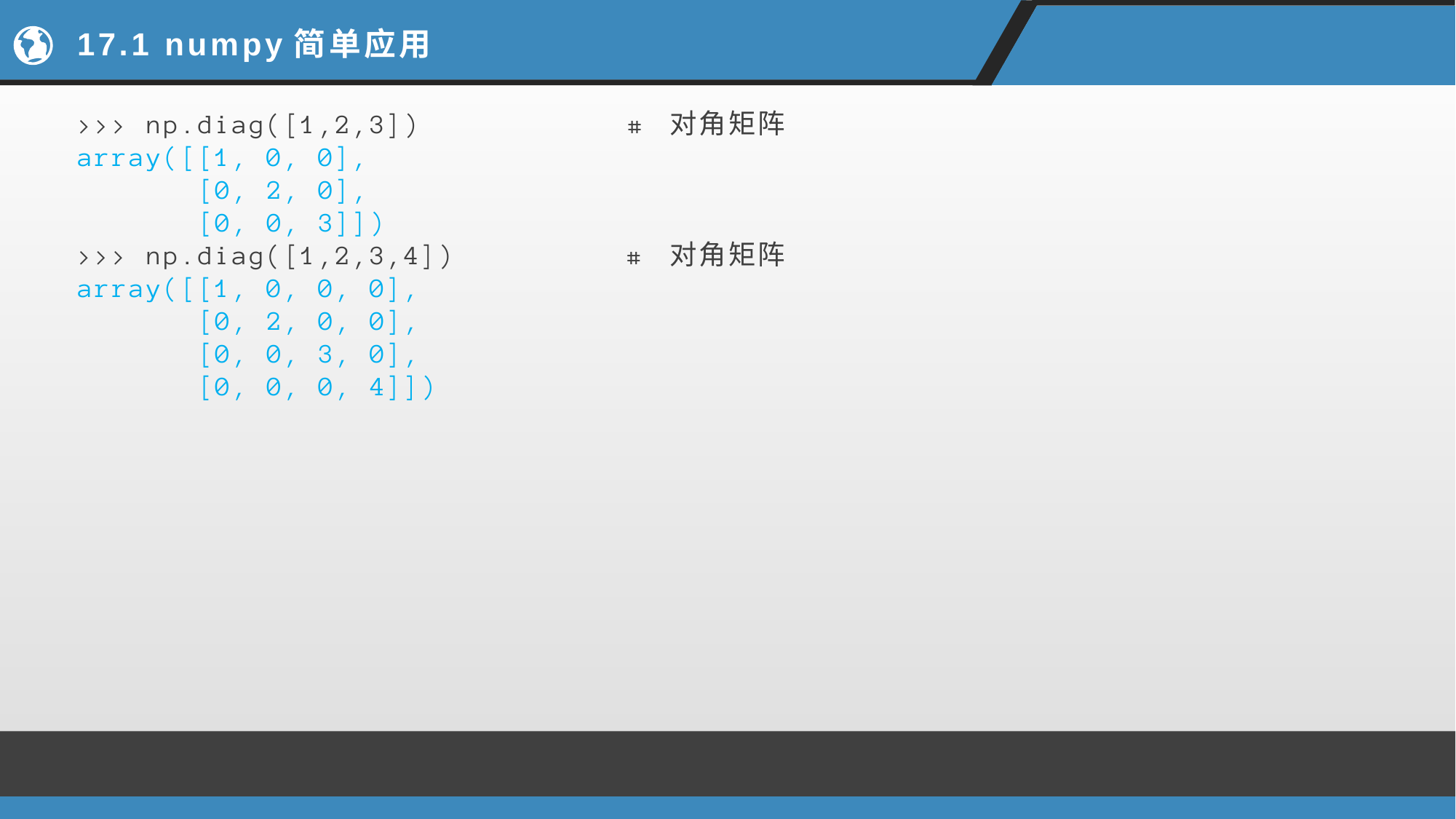

# 17.1 numpy简单应用

>>> np.diag([1,2,3])            # 对角矩阵
array([[1, 0, 0],
       [0, 2, 0],
       [0, 0, 3]])
>>> np.diag([1,2,3,4])          # 对角矩阵
array([[1, 0, 0, 0],
       [0, 2, 0, 0],
       [0, 0, 3, 0],
       [0, 0, 0, 4]])